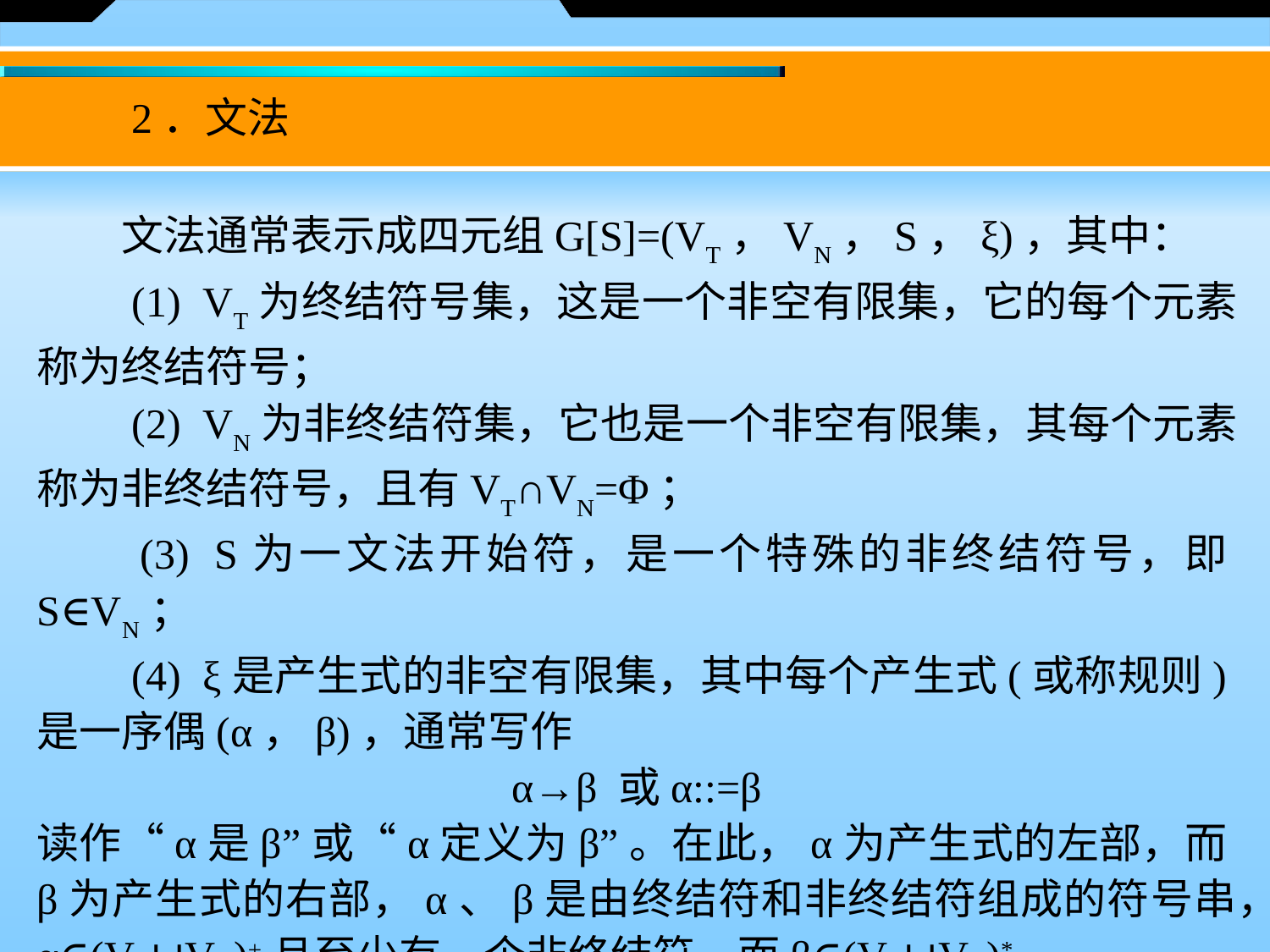

2．文法

　　文法通常表示成四元组G[S]=(VT，VN，S，ξ)，其中：
　　(1)  VT为终结符号集，这是一个非空有限集，它的每个元素称为终结符号；
　　(2)  VN为非终结符集，它也是一个非空有限集，其每个元素称为非终结符号，且有VT∩VN=Φ；
　　(3)  S为一文法开始符，是一个特殊的非终结符号，即S∈VN；
　　(4)  ξ是产生式的非空有限集，其中每个产生式(或称规则)是一序偶(α，β)，通常写作
α→β 或α::=β
读作“α是β”或“α定义为β”。在此，α为产生式的左部，而β为产生式的右部，α、β是由终结符和非终结符组成的符号串，α∈(VT∪VN)+且至少有一个非终结符，而β∈(VT∪VN)*。